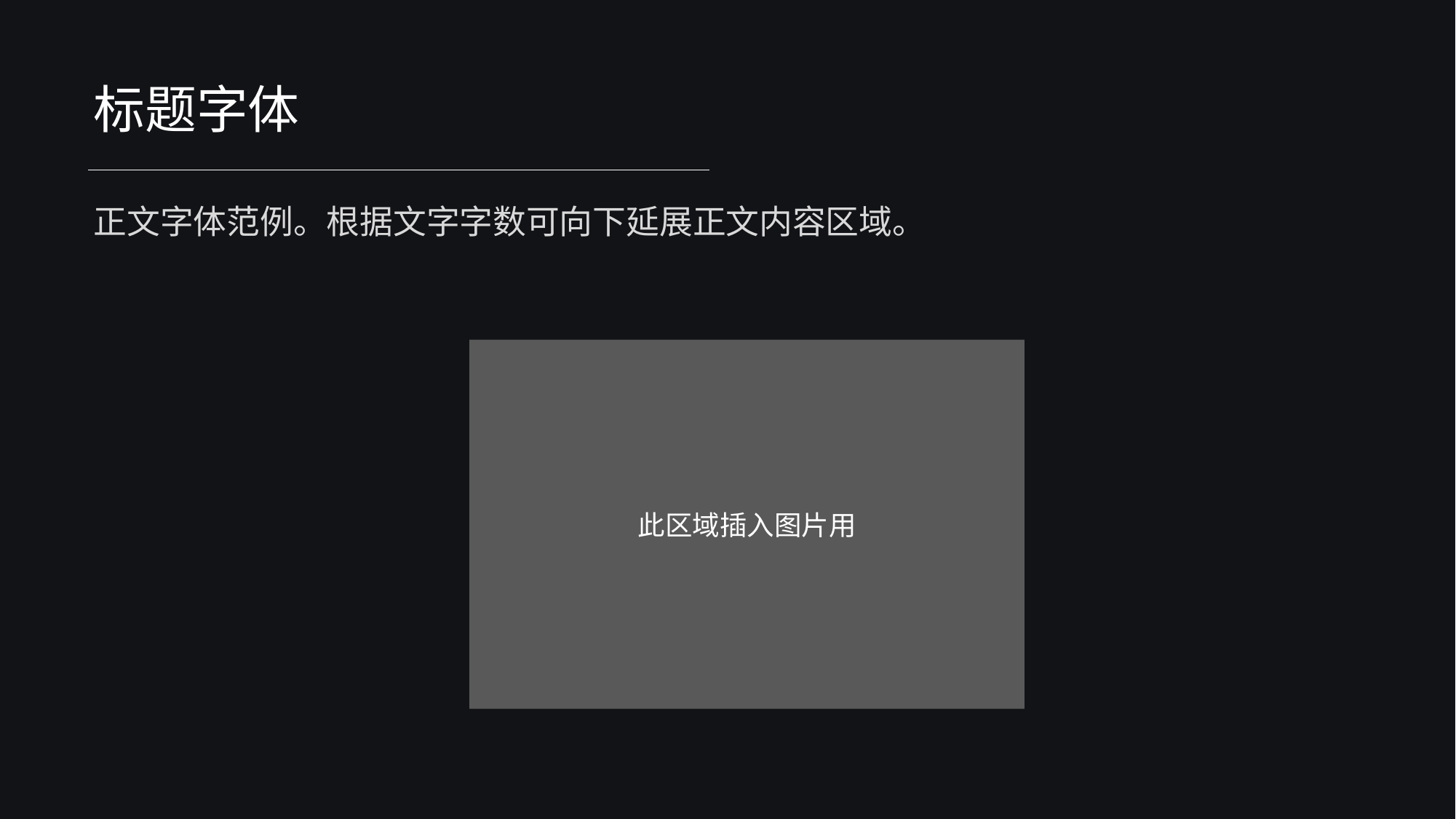

标题字体

正文字体范例。根据文字字数可向下延展正文内容区域。

此区域插入图片用